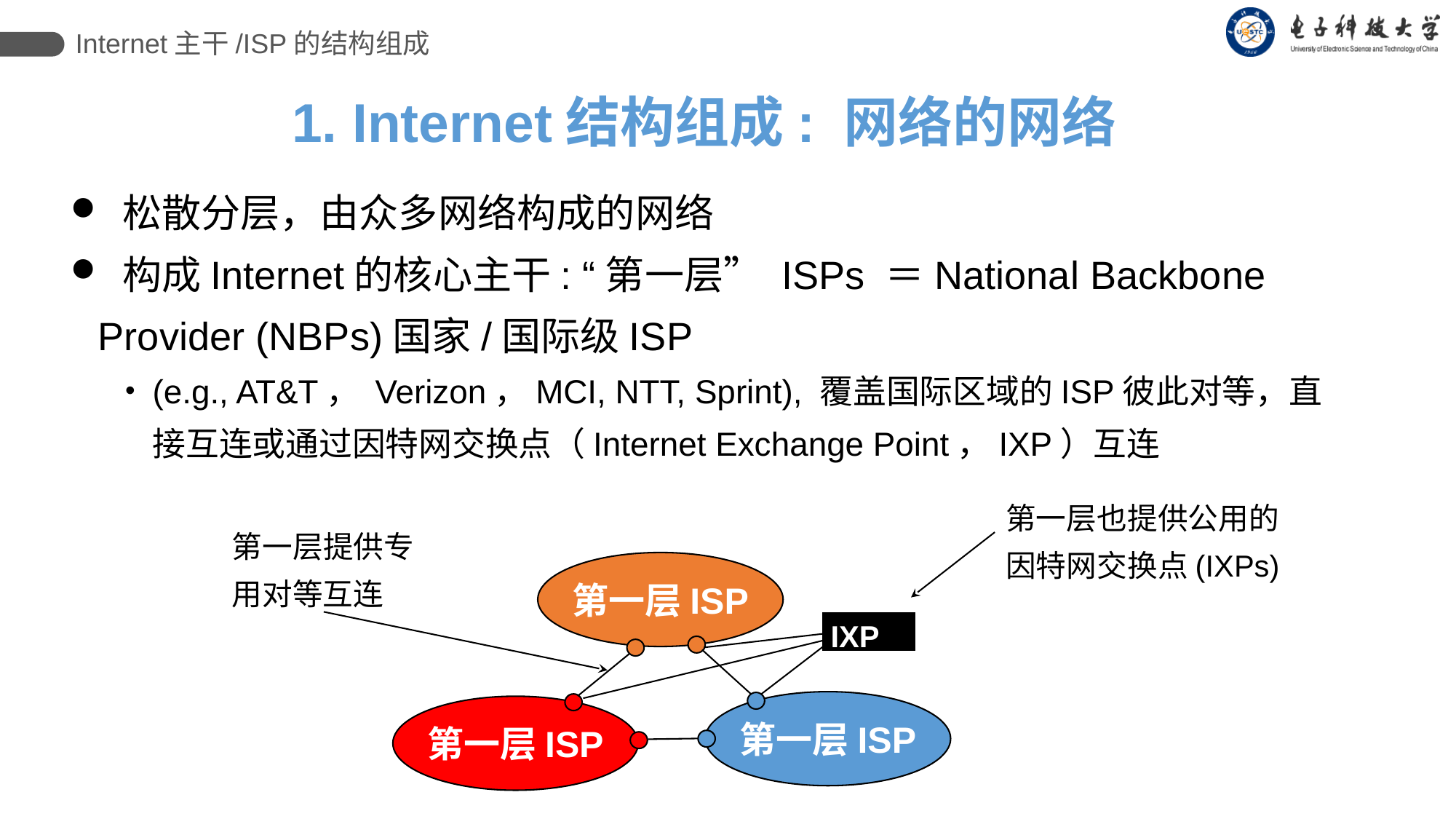

Internet主干/ISP的结构组成

1. Internet结构组成: 网络的网络
 松散分层，由众多网络构成的网络
 构成Internet的核心主干: “第一层” ISPs ＝National Backbone Provider (NBPs)国家/国际级ISP
(e.g., AT&T， Verizon，MCI, NTT, Sprint), 覆盖国际区域的ISP彼此对等，直接互连或通过因特网交换点（Internet Exchange Point，IXP）互连
第一层也提供公用的因特网交换点(IXPs)

IXP

第一层提供专用对等互连

第一层ISP
第一层ISP
第一层ISP